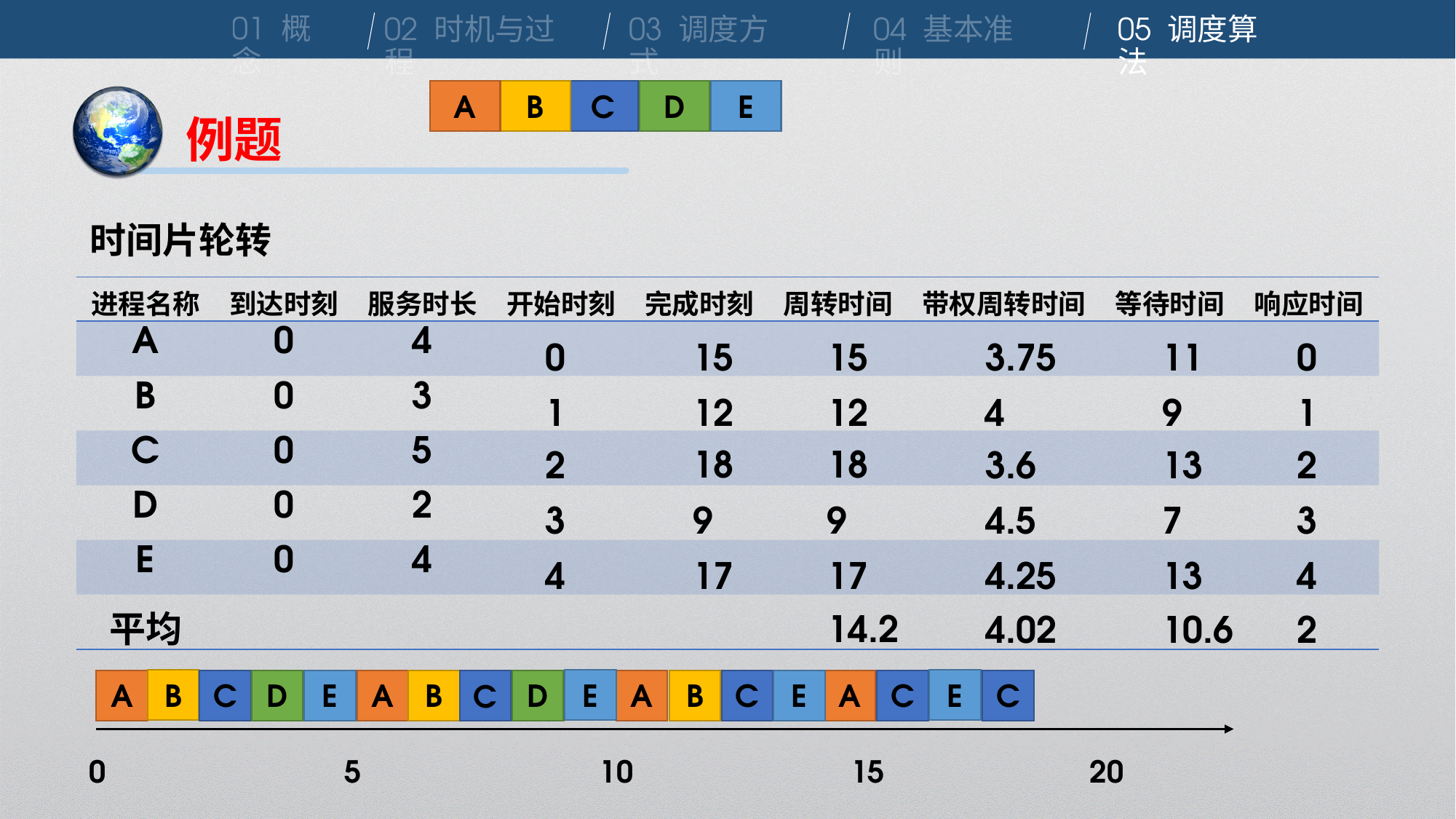

01 概念
02 时机与过程
03 调度方式
04 基本准则
05 调度算法
E
C
A
B
D
例题
时间片轮转
| 进程名称 | 到达时刻 | 服务时长 | 开始时刻 | 完成时刻 | 周转时间 | 带权周转时间 | 等待时间 | 响应时间 |
| --- | --- | --- | --- | --- | --- | --- | --- | --- |
| A | 0 | 4 |  |  |  |  |  |  |
| B | 0 | 3 |  |  |  |  |  |  |
| C | 0 | 5 |  |  |  |  |  |  |
| D | 0 | 2 |  |  |  |  |  |  |
| E | 0 | 4 |  |  |  |  |  |  |
| 平均 |  |  |  |  |  |  |  |  |
15
15
3.75
11
0
12
4
9
1
18
3.6
13
2
9
4.5
7
3
17
4.25
13
4
0
12
1
18
2
9
3
17
4
14.2
4.02
10.6
2
E
E
B
A
C
D
E
A
B
D
A
B
C
E
A
C
C
C
0
5
10
15
20